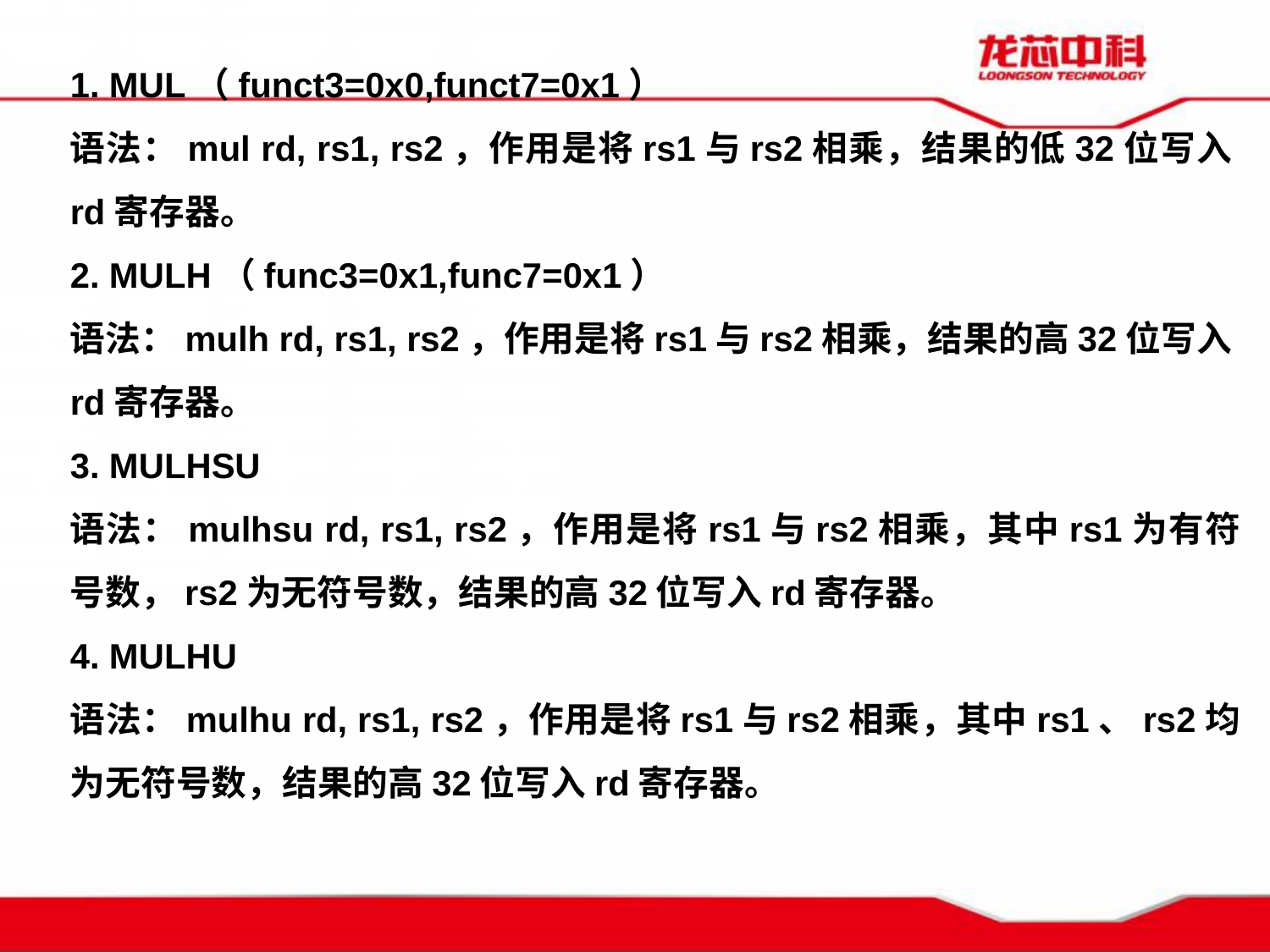

1. MUL（funct3=0x0,funct7=0x1）
语法：mul rd, rs1, rs2，作用是将rs1与rs2相乘，结果的低32位写入rd寄存器。
2. MULH（func3=0x1,func7=0x1）
语法：mulh rd, rs1, rs2，作用是将rs1与rs2相乘，结果的高32位写入rd寄存器。
3. MULHSU
语法：mulhsu rd, rs1, rs2，作用是将rs1与rs2相乘，其中rs1为有符号数，rs2为无符号数，结果的高32位写入rd寄存器。
4. MULHU
语法：mulhu rd, rs1, rs2，作用是将rs1与rs2相乘，其中rs1、rs2均为无符号数，结果的高32位写入rd寄存器。